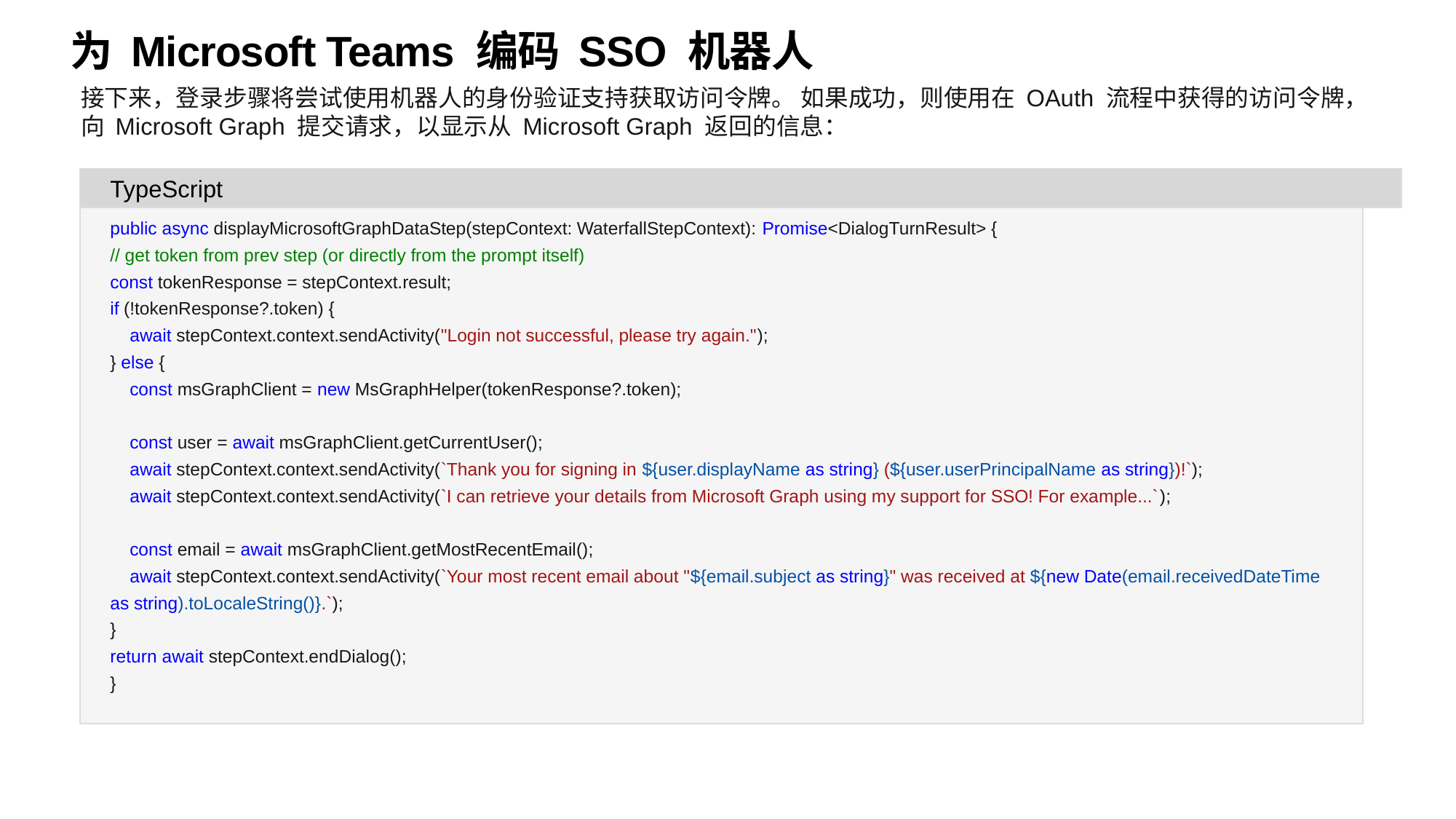

# 为 Microsoft Teams 编码 SSO 机器人
接下来，登录步骤将尝试使用机器人的身份验证支持获取访问令牌。 如果成功，则使用在 OAuth 流程中获得的访问令牌，向 Microsoft Graph 提交请求，以显示从 Microsoft Graph 返回的信息：
TypeScript
public async displayMicrosoftGraphDataStep(stepContext: WaterfallStepContext): Promise<DialogTurnResult> {
// get token from prev step (or directly from the prompt itself)
const tokenResponse = stepContext.result;
if (!tokenResponse?.token) {
    await stepContext.context.sendActivity("Login not successful, please try again.");
} else {
    const msGraphClient = new MsGraphHelper(tokenResponse?.token);

    const user = await msGraphClient.getCurrentUser();
    await stepContext.context.sendActivity(`Thank you for signing in ${user.displayName as string} (${user.userPrincipalName as string})!`);
    await stepContext.context.sendActivity(`I can retrieve your details from Microsoft Graph using my support for SSO! For example...`);

    const email = await msGraphClient.getMostRecentEmail();
    await stepContext.context.sendActivity(`Your most recent email about "${email.subject as string}" was received at ${new Date(email.receivedDateTime as string).toLocaleString()}.`);
}
return await stepContext.endDialog();
}